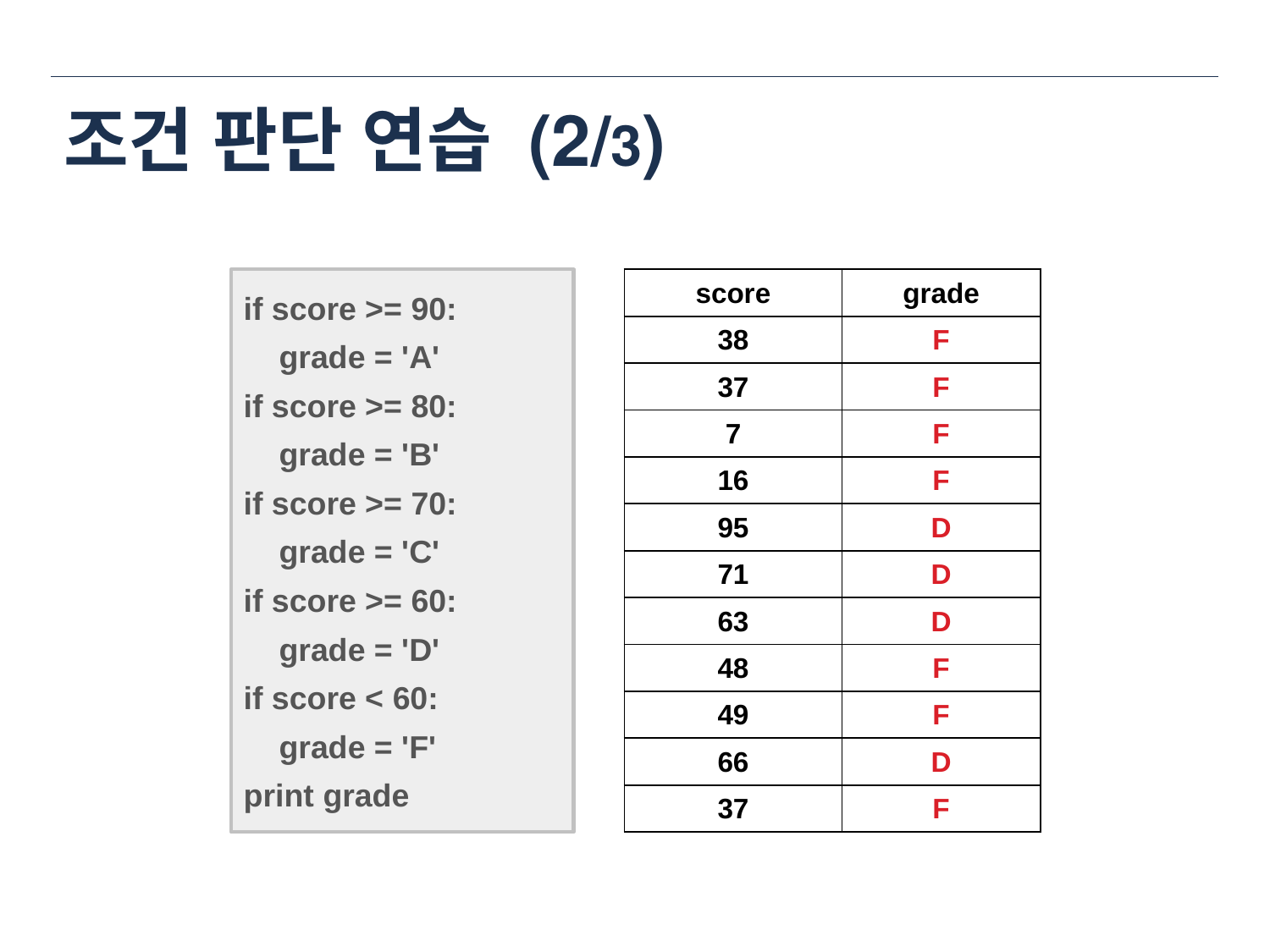

# 조건 판단 연습 (2/3)
if score >= 90:
    grade = 'A'
if score >= 80:
    grade = 'B'
if score >= 70:
    grade = 'C'
if score >= 60:
    grade = 'D'
if score < 60:
    grade = 'F'
print grade
| score | grade |
| --- | --- |
| 38 | F |
| 37 | F |
| 7 | F |
| 16 | F |
| 95 | D |
| 71 | D |
| 63 | D |
| 48 | F |
| 49 | F |
| 66 | D |
| 37 | F |